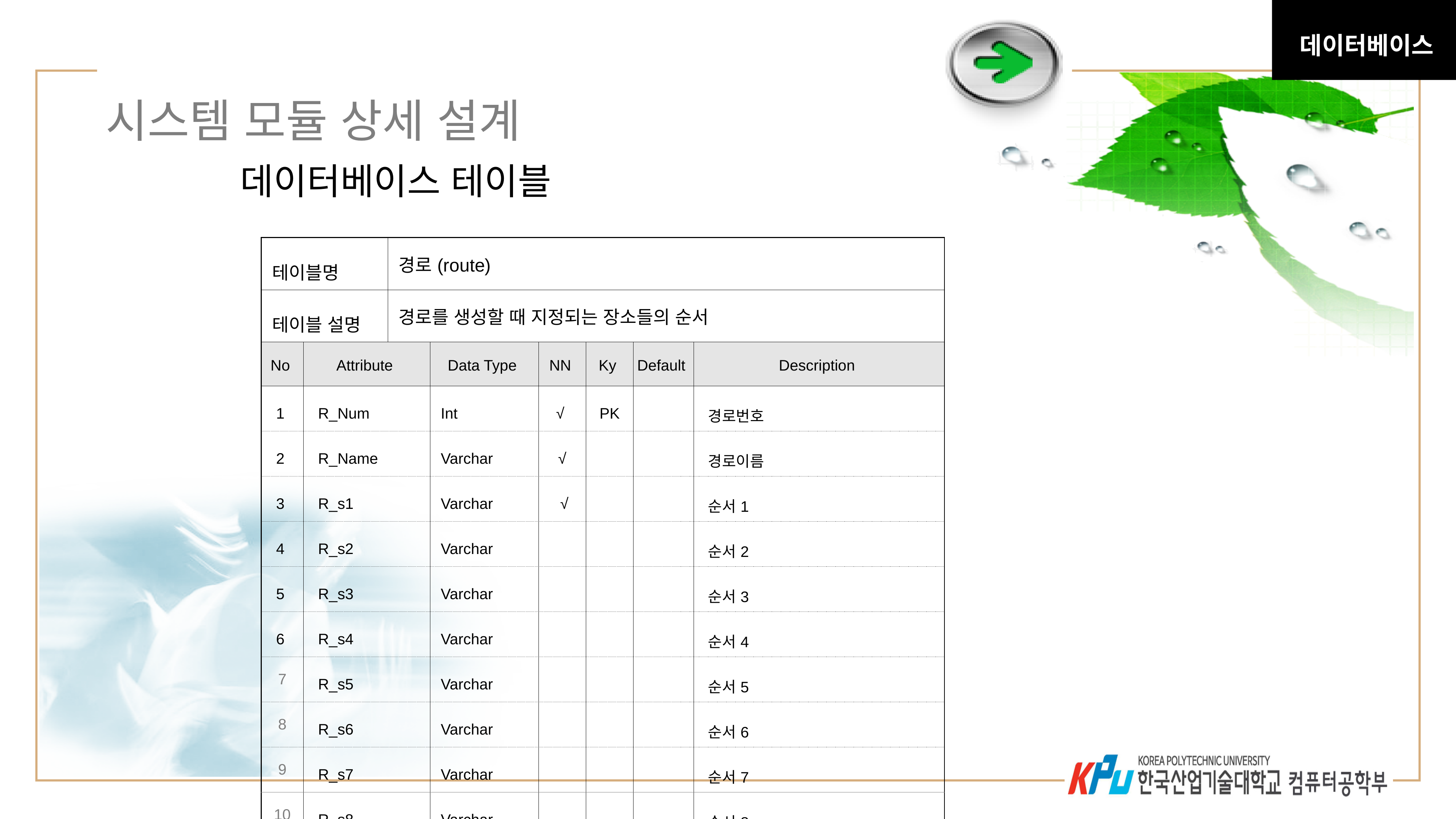

데이터베이스
35
# 시스템 모듈 상세 설계

데이터베이스 테이블
| 테이블명 |  | 경로(route) |  |  |  |  |  |
| --- | --- | --- | --- | --- | --- | --- | --- |
| 테이블 설명 |  | 경로를 생성할 때 지정되는 장소들의 순서 |  |  |  |  |  |
| No | Attribute |  | Data Type | NN | Ky | Default | Description |
| 1 | R\_Num |  | Int | √ | PK |  | 경로번호 |
| 2 | R\_Name |  | Varchar | √ |  |  | 경로이름 |
| 3 | R\_s1 |  | Varchar | √ |  |  | 순서1 |
| 4 | R\_s2 |  | Varchar |  |  |  | 순서2 |
| 5 | R\_s3 |  | Varchar |  |  |  | 순서3 |
| 6 | R\_s4 |  | Varchar |  |  |  | 순서4 |
| 7 | R\_s5 |  | Varchar |  |  |  | 순서5 |
| 8 | R\_s6 |  | Varchar |  |  |  | 순서6 |
| 9 | R\_s7 |  | Varchar |  |  |  | 순서7 |
| 10 | R\_s8 |  | Varchar |  |  |  | 순서8 |